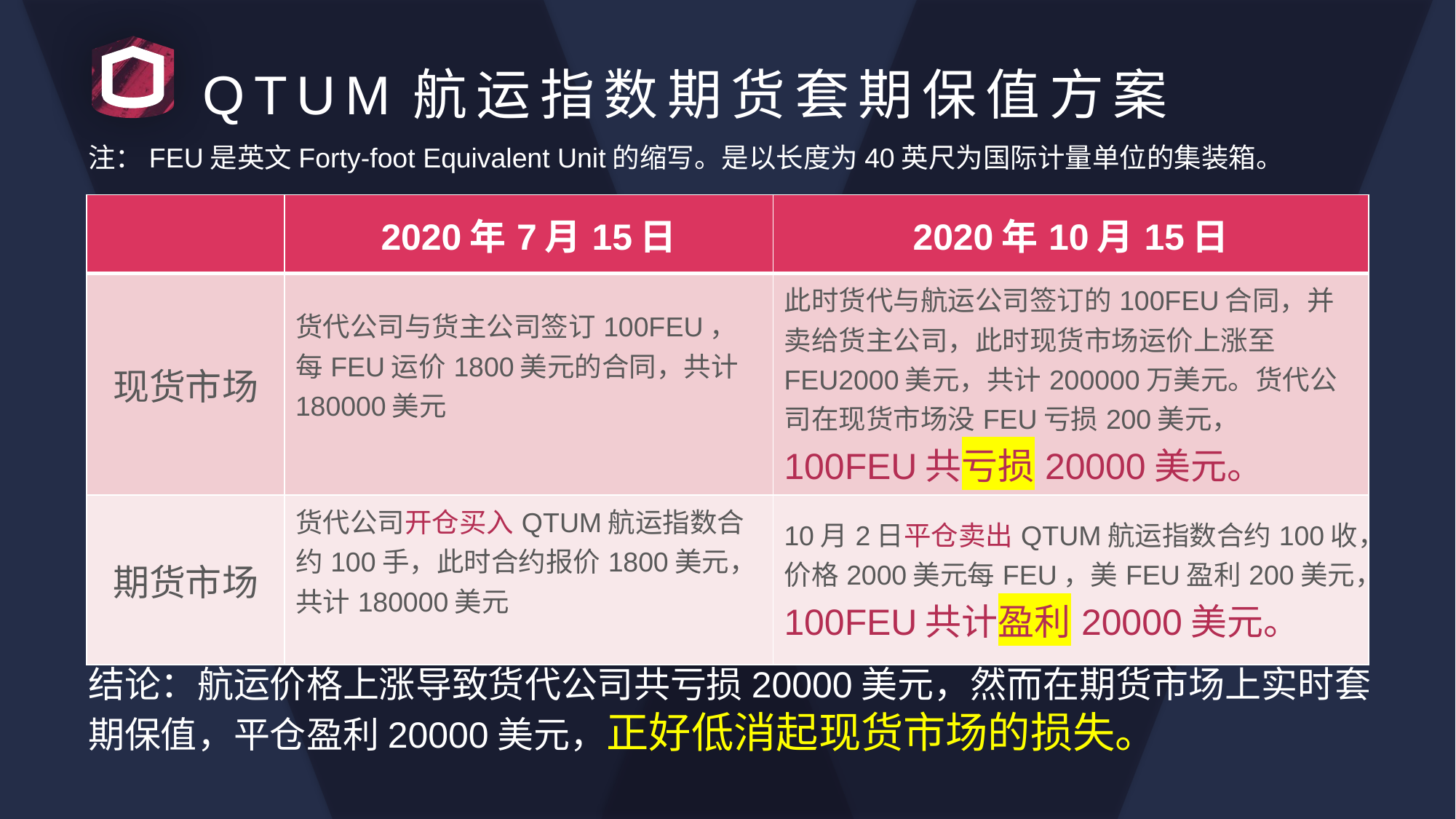

QTUM航运指数期货套期保值方案

注：FEU是英文Forty-foot Equivalent Unit的缩写。是以长度为40英尺为国际计量单位的集装箱。
|  | 2020年7月15日 | 2020年10月15日 |
| --- | --- | --- |
| 现货市场 | 货代公司与货主公司签订100FEU，每FEU运价1800美元的合同，共计180000美元 | 此时货代与航运公司签订的100FEU合同，并卖给货主公司，此时现货市场运价上涨至FEU2000美元，共计200000万美元。货代公司在现货市场没FEU亏损200美元， 100FEU共亏损20000美元。 |
| 期货市场 | 货代公司开仓买入QTUM航运指数合约100手，此时合约报价1800美元，共计180000美元 | 10月2日平仓卖出QTUM航运指数合约100收，价格2000美元每FEU，美FEU盈利200美元，100FEU共计盈利20000美元。 |

结论：航运价格上涨导致货代公司共亏损20000美元，然而在期货市场上实时套期保值，平仓盈利20000美元，正好低消起现货市场的损失。